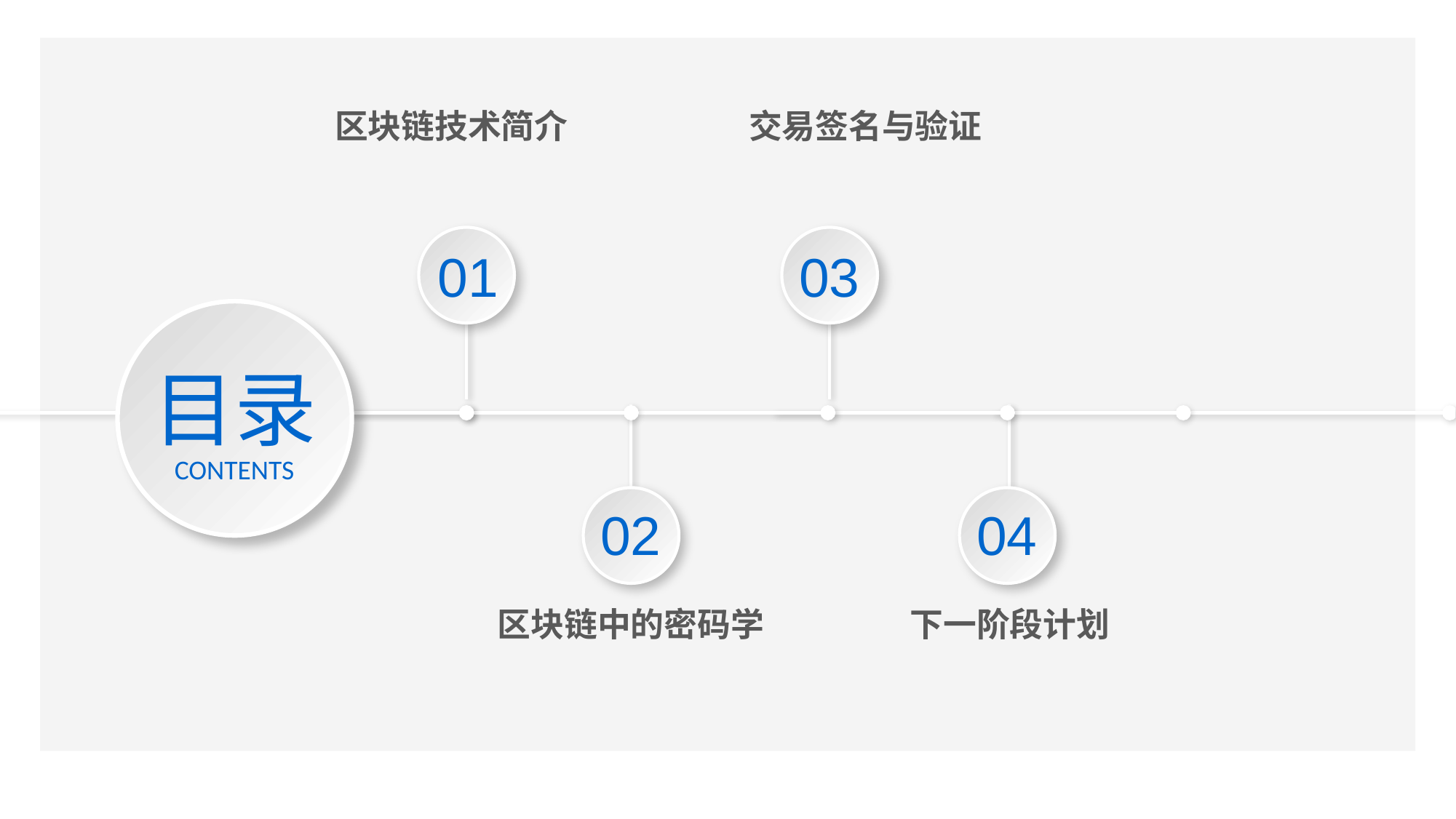

交易签名与验证

区块链技术简介

01

03

目录
CONTENTS

02

04
区块链中的密码学

下一阶段计划